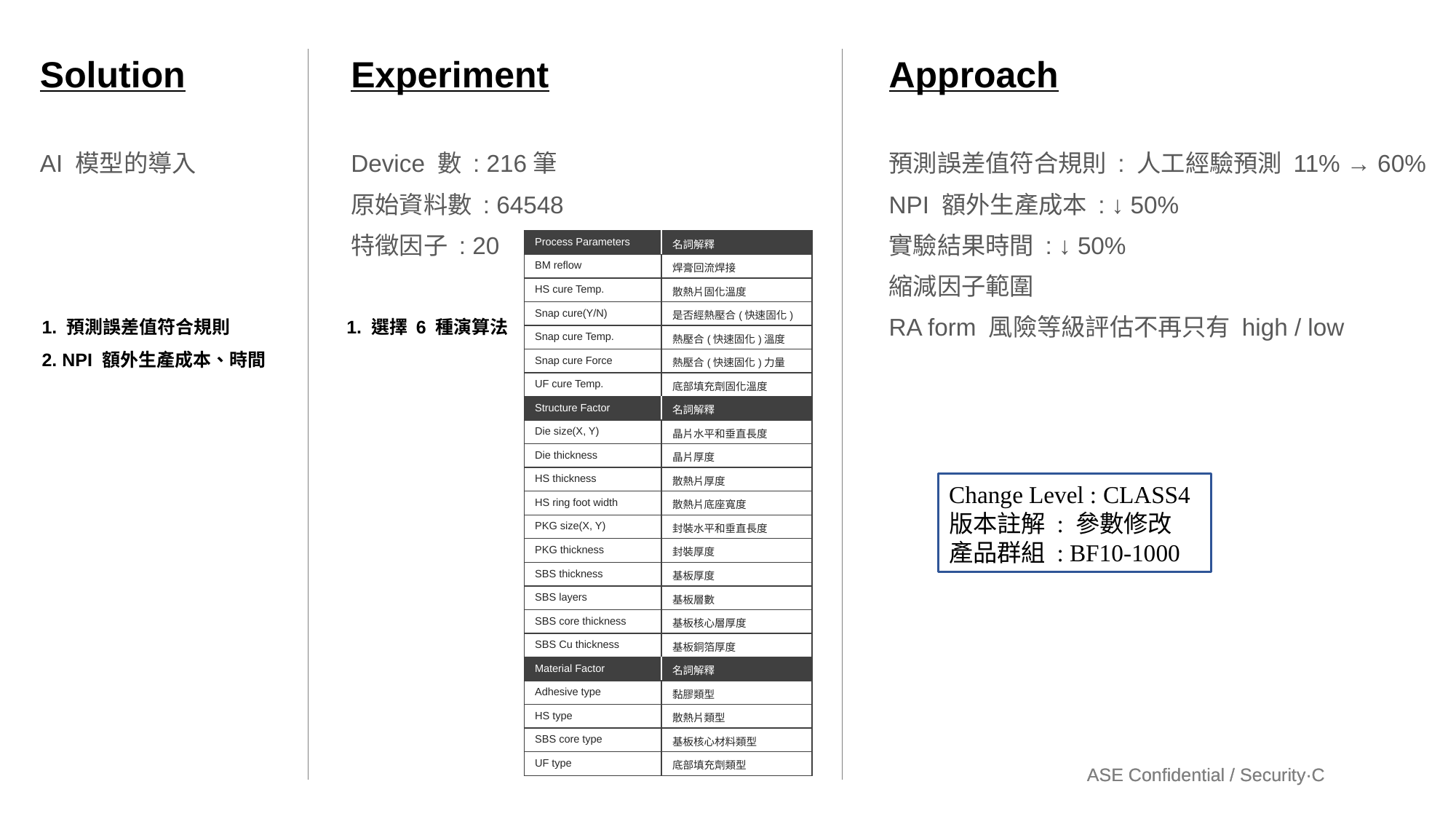

Solution

AI 模型的導入
Experiment

Device 數 : 216筆
原始資料數 : 64548
特徵因子 : 20
Approach

預測誤差值符合規則 : 人工經驗預測 11% → 60%
NPI 額外生產成本 : ↓ 50%
實驗結果時間 : ↓ 50%
縮減因子範圍
RA form 風險等級評估不再只有 high / low
| Process Parameters | 名詞解釋 |
| --- | --- |
| BM reflow | 焊膏回流焊接 |
| HS cure Temp. | 散熱片固化溫度 |
| Snap cure(Y/N) | 是否經熱壓合(快速固化) |
| Snap cure Temp. | 熱壓合(快速固化)溫度 |
| Snap cure Force | 熱壓合(快速固化)力量 |
| UF cure Temp. | 底部填充劑固化溫度 |
| Structure Factor | 名詞解釋 |
| Die size(X, Y) | 晶片水平和垂直長度 |
| Die thickness | 晶片厚度 |
| HS thickness | 散熱片厚度 |
| HS ring foot width | 散熱片底座寬度 |
| PKG size(X, Y) | 封裝水平和垂直長度 |
| PKG thickness | 封裝厚度 |
| SBS thickness | 基板厚度 |
| SBS layers | 基板層數 |
| SBS core thickness | 基板核心層厚度 |
| SBS Cu thickness | 基板銅箔厚度 |
| Material Factor | 名詞解釋 |
| Adhesive type | 黏膠類型 |
| HS type | 散熱片類型 |
| SBS core type | 基板核心材料類型 |
| UF type | 底部填充劑類型 |
1. 預測誤差值符合規則
2. NPI 額外生產成本、時間
1. 選擇 6 種演算法
Change Level : CLASS4
版本註解 : 參數修改
產品群組 : BF10-1000